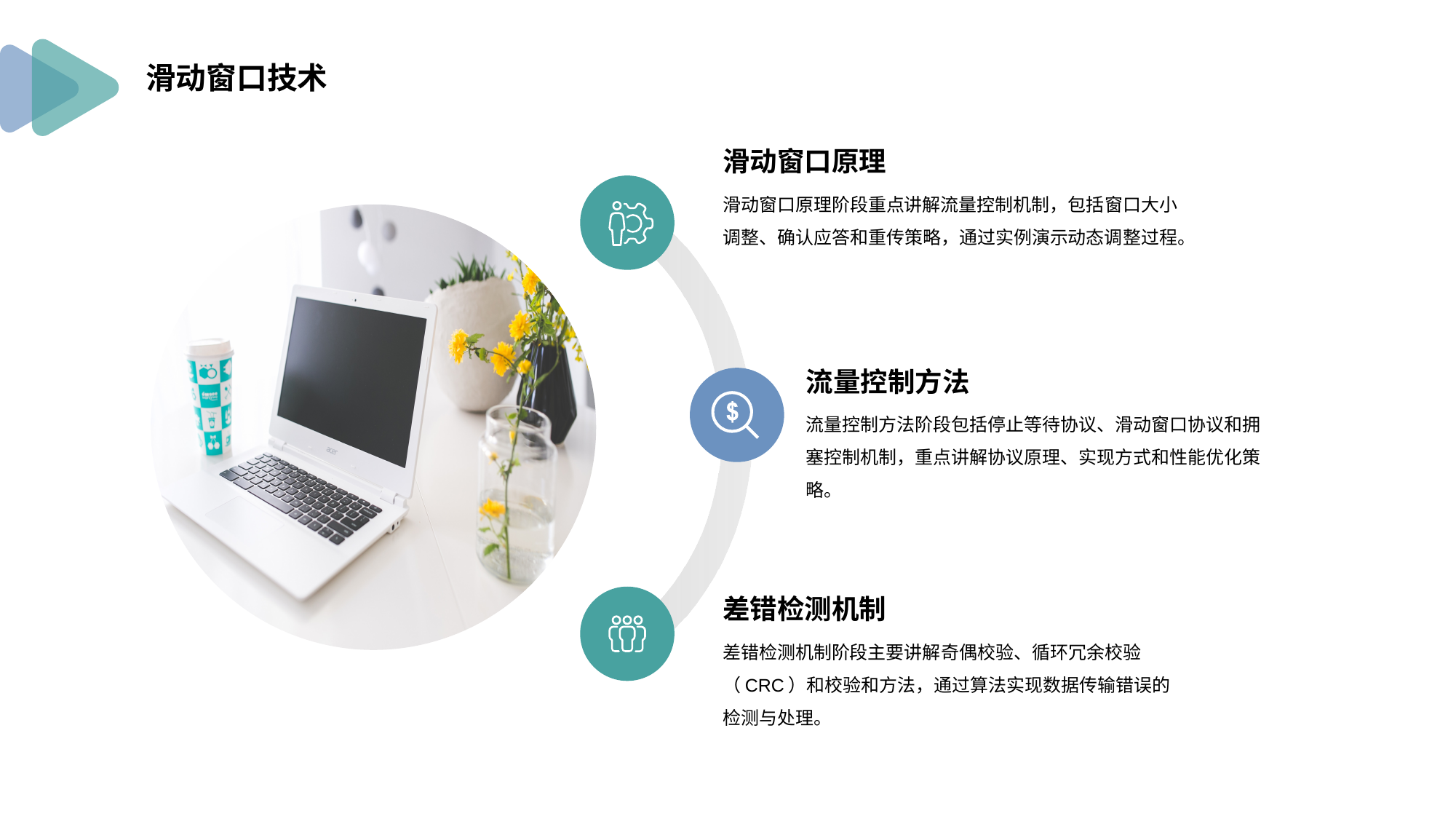

滑动窗口技术
滑动窗口原理
滑动窗口原理阶段重点讲解流量控制机制，包括窗口大小调整、确认应答和重传策略，通过实例演示动态调整过程。

流量控制方法
流量控制方法阶段包括停止等待协议、滑动窗口协议和拥塞控制机制，重点讲解协议原理、实现方式和性能优化策略。

差错检测机制
差错检测机制阶段主要讲解奇偶校验、循环冗余校验（CRC）和校验和方法，通过算法实现数据传输错误的检测与处理。